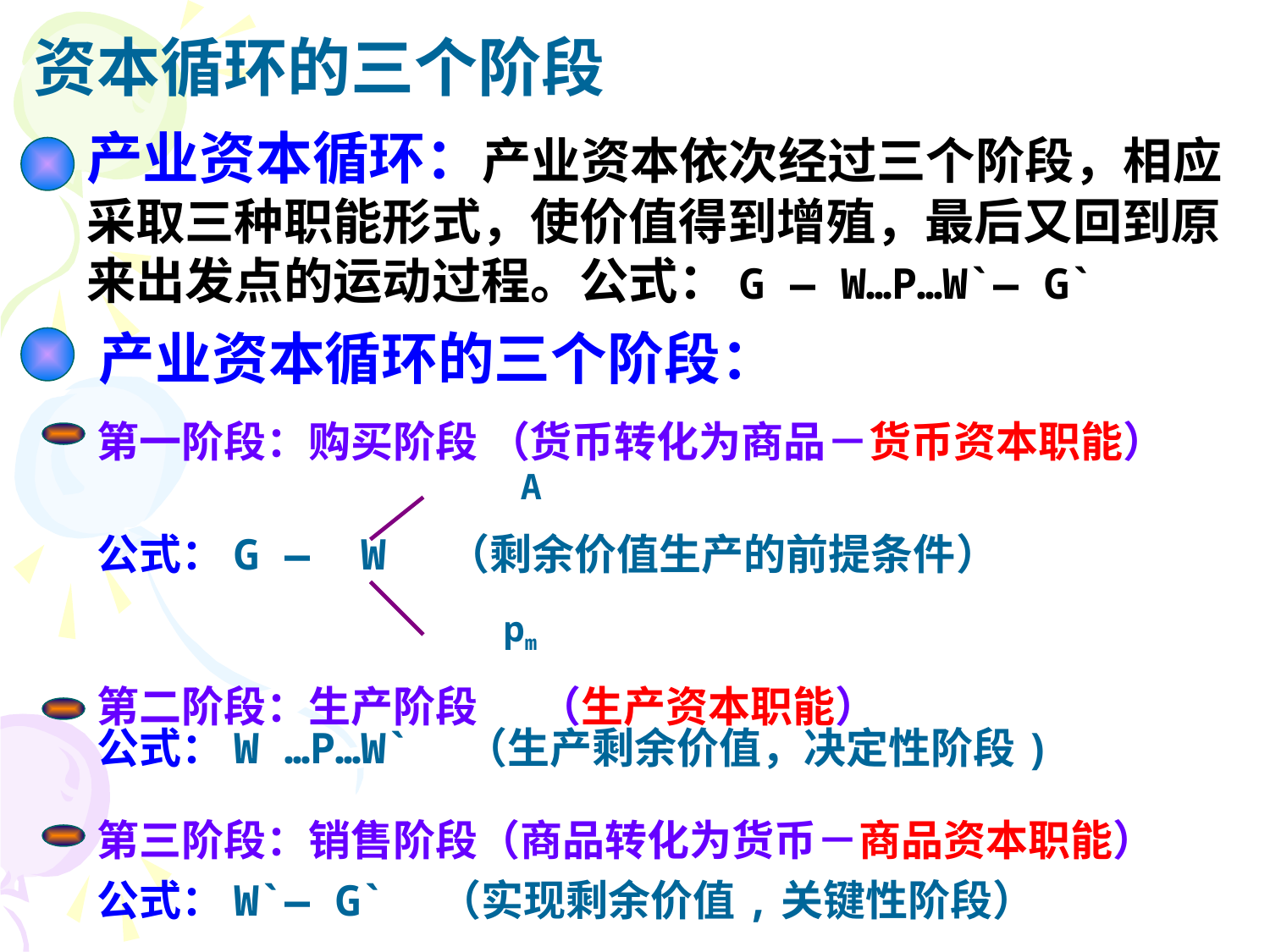

资本循环的三个阶段
产业资本循环：产业资本依次经过三个阶段，相应采取三种职能形式，使价值得到增殖，最后又回到原来出发点的运动过程。公式：G — W…P…W`— G`

 产业资本循环的三个阶段：

第一阶段：购买阶段 （货币转化为商品－货币资本职能）

                    A
公式：G —  W  （剩余价值生产的前提条件）
                pm

第二阶段：生产阶段 　（生产资本职能）

公式：W …P…W`　（生产剩余价值，决定性阶段)
第三阶段：销售阶段（商品转化为货币－商品资本职能）

公式：W`— G`　（实现剩余价值,关键性阶段）